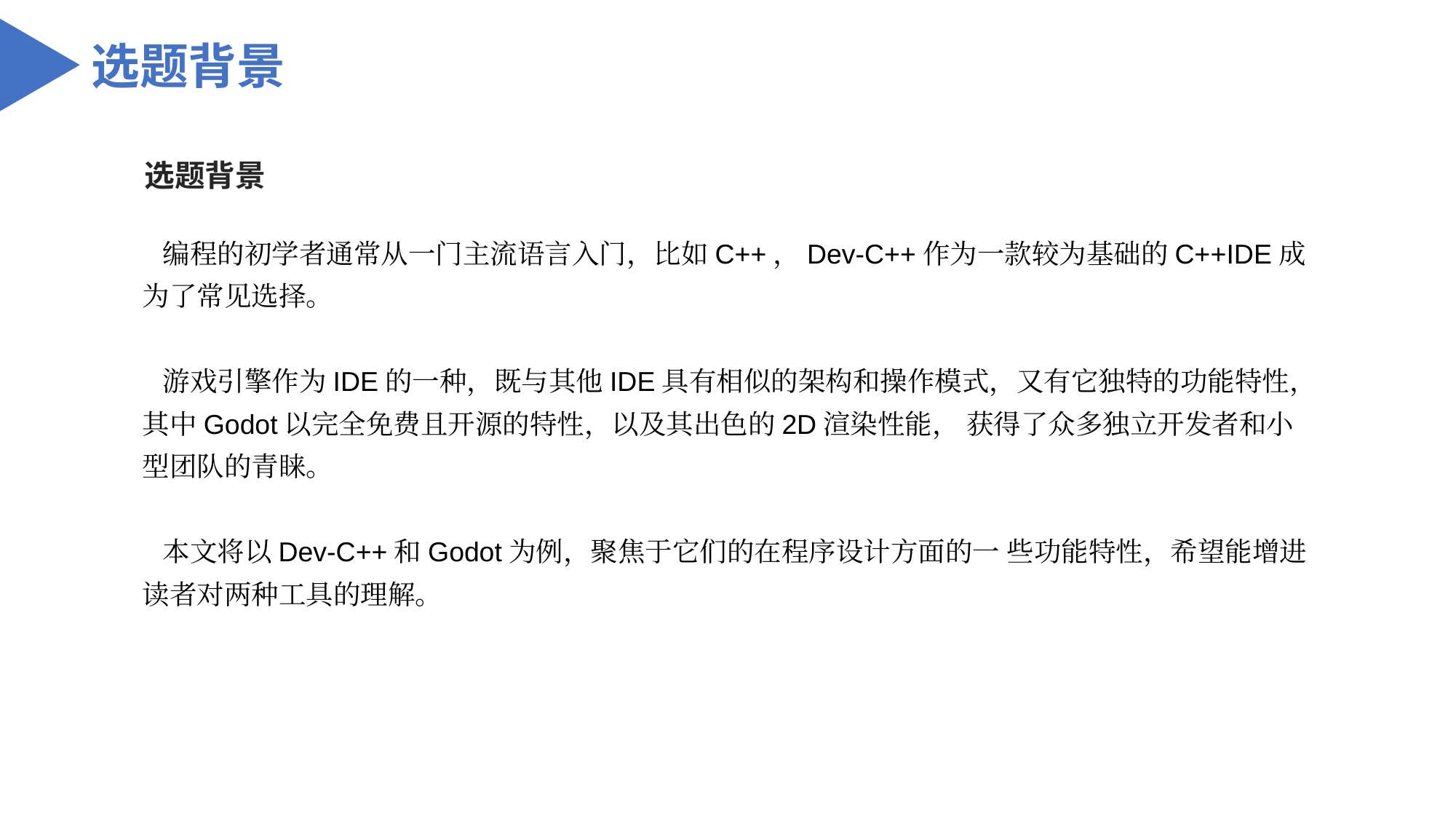

选题背景
选题背景
  编程的初学者通常从一门主流语言入门，比如C++，Dev-C++作为一款较为基础的C++IDE成为了常见选择。

  游戏引擎作为IDE的一种，既与其他IDE具有相似的架构和操作模式，又有它独特的功能特性，其中Godot以完全免费且开源的特性，以及其出色的2D渲染性能， 获得了众多独立开发者和小型团队的青睐。

  本文将以Dev-C++和Godot为例，聚焦于它们的在程序设计方面的一 些功能特性，希望能增进读者对两种工具的理解。